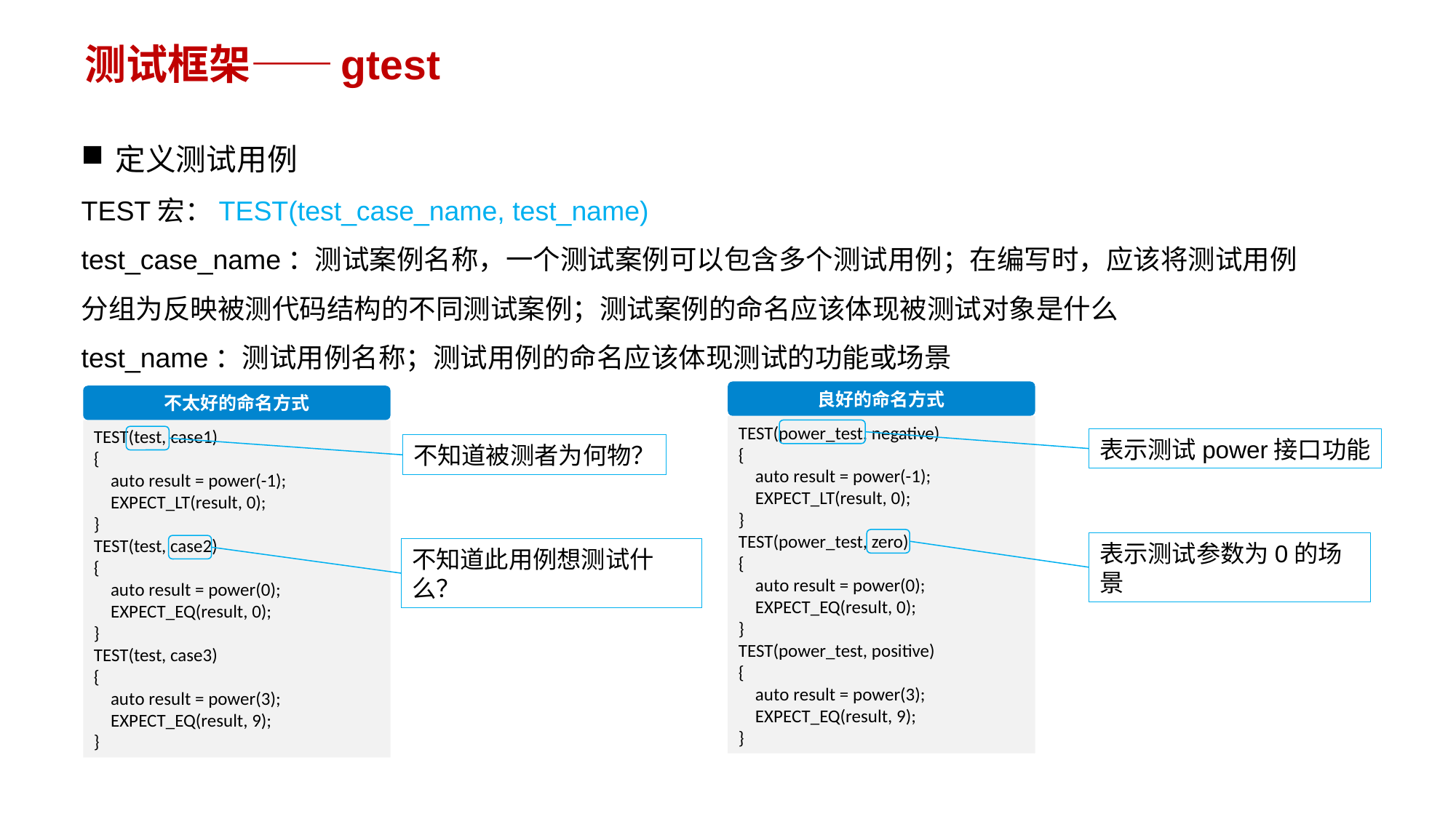

# 测试框架——gtest
定义测试用例
TEST宏：TEST(test_case_name, test_name)
test_case_name：测试案例名称，一个测试案例可以包含多个测试用例；在编写时，应该将测试用例分组为反映被测代码结构的不同测试案例；测试案例的命名应该体现被测试对象是什么
test_name：测试用例名称；测试用例的命名应该体现测试的功能或场景
良好的命名方式
TEST(power_test, negative)
{
    auto result = power(-1);
    EXPECT_LT(result, 0);
}
TEST(power_test, zero)
{
    auto result = power(0);
    EXPECT_EQ(result, 0);
}
TEST(power_test, positive)
{
    auto result = power(3);
    EXPECT_EQ(result, 9);
}
不太好的命名方式
TEST(test, case1)
{
    auto result = power(-1);
    EXPECT_LT(result, 0);
}
TEST(test, case2)
{
    auto result = power(0);
    EXPECT_EQ(result, 0);
}
TEST(test, case3)
{
    auto result = power(3);
    EXPECT_EQ(result, 9);
}

表示测试power接口功能

不知道被测者为何物？

表示测试参数为0的场景

不知道此用例想测试什么？